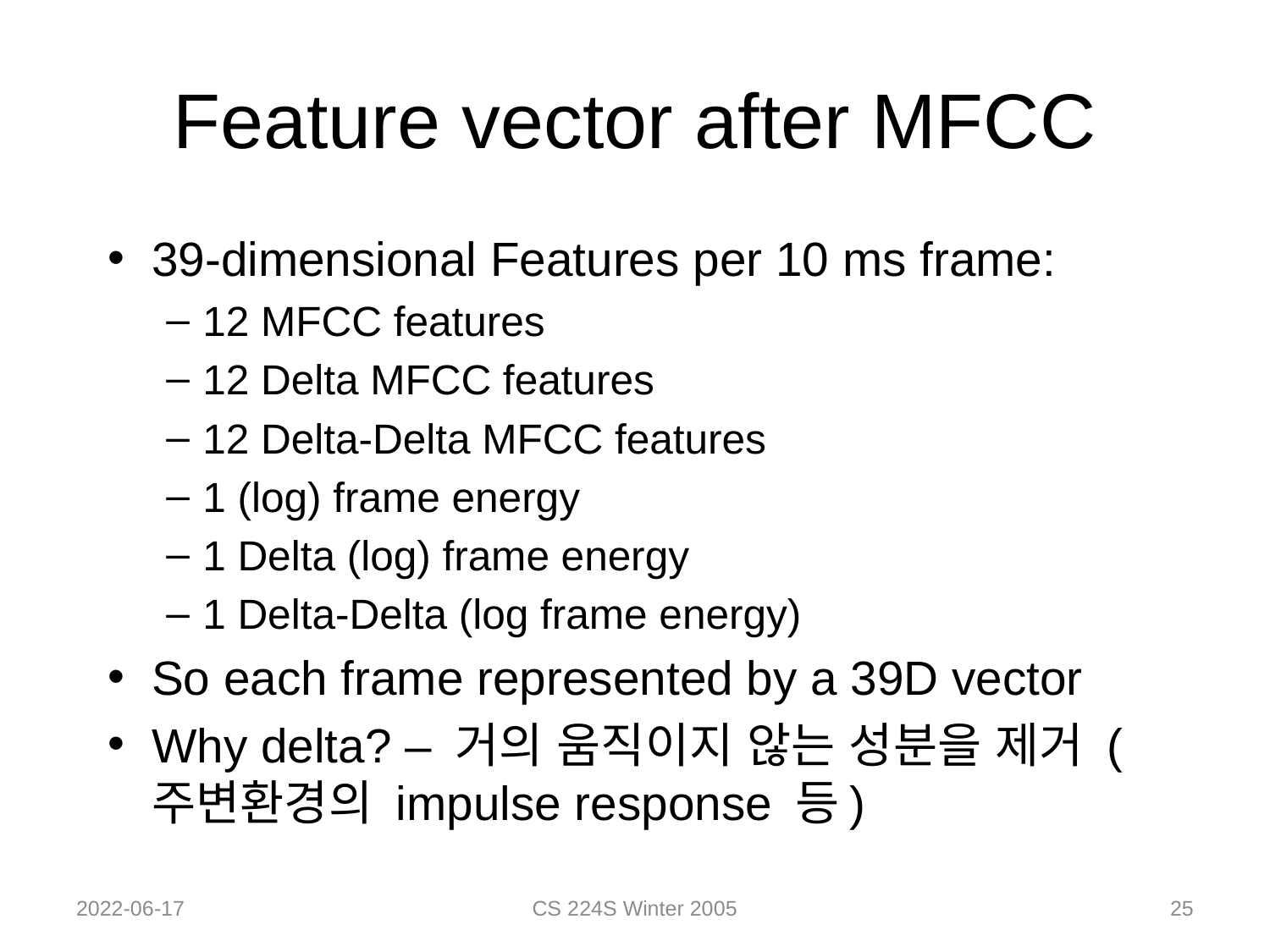

# Feature vector after MFCC
39-dimensional Features per 10 ms frame:
12 MFCC features
12 Delta MFCC features
12 Delta-Delta MFCC features
1 (log) frame energy
1 Delta (log) frame energy
1 Delta-Delta (log frame energy)
So each frame represented by a 39D vector
Why delta? – 거의 움직이지 않는 성분을 제거 (주변환경의 impulse response 등)
2022-06-17
CS 224S Winter 2005
25